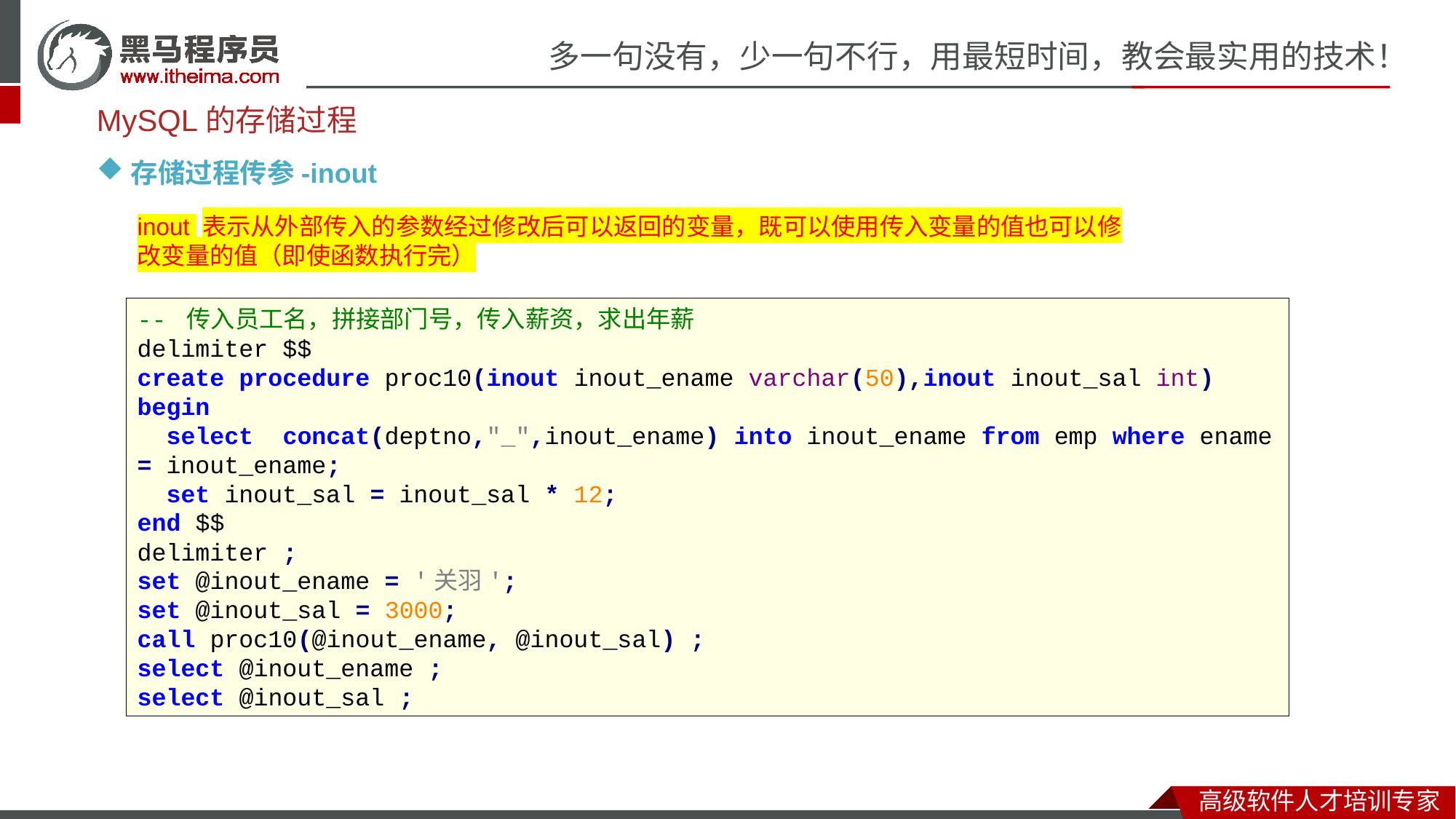

MySQL的存储过程
存储过程传参-inout
inout 表示从外部传入的参数经过修改后可以返回的变量，既可以使用传入变量的值也可以修改变量的值（即使函数执行完）

-- 传入员工名，拼接部门号，传入薪资，求出年薪
delimiter $$
create procedure proc10(inout inout_ename varchar(50),inout inout_sal int)
begin
  select  concat(deptno,"_",inout_ename) into inout_ename from emp where ename = inout_ename;
  set inout_sal = inout_sal * 12;
end $$
delimiter ;
set @inout_ename = '关羽';
set @inout_sal = 3000;
call proc10(@inout_ename, @inout_sal) ;
select @inout_ename ;
select @inout_sal ;